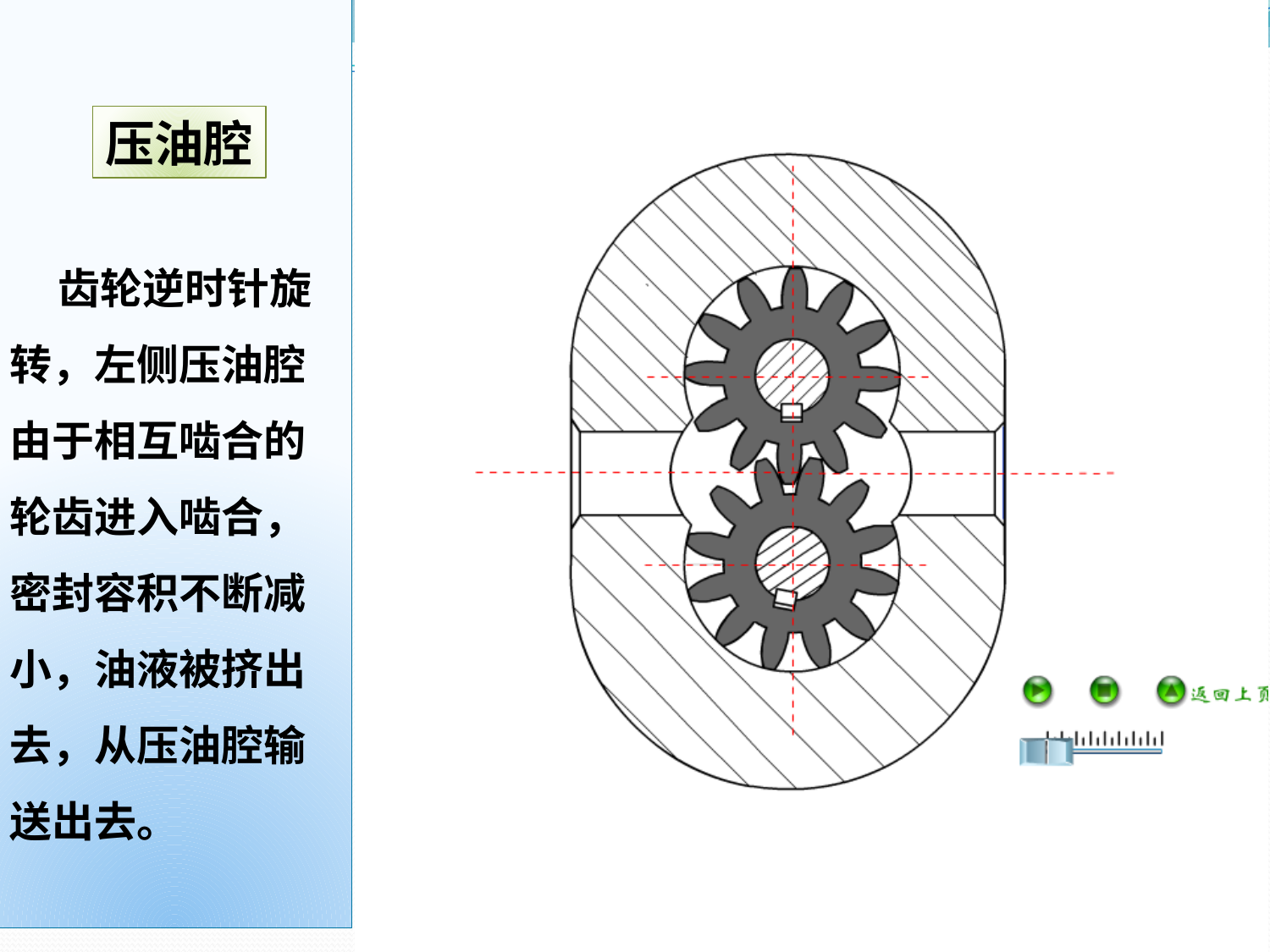

齿轮逆时针旋转，左侧压油腔由于相互啮合的轮齿进入啮合，密封容积不断减小，油液被挤出去，从压油腔输送出去。

压油腔
13